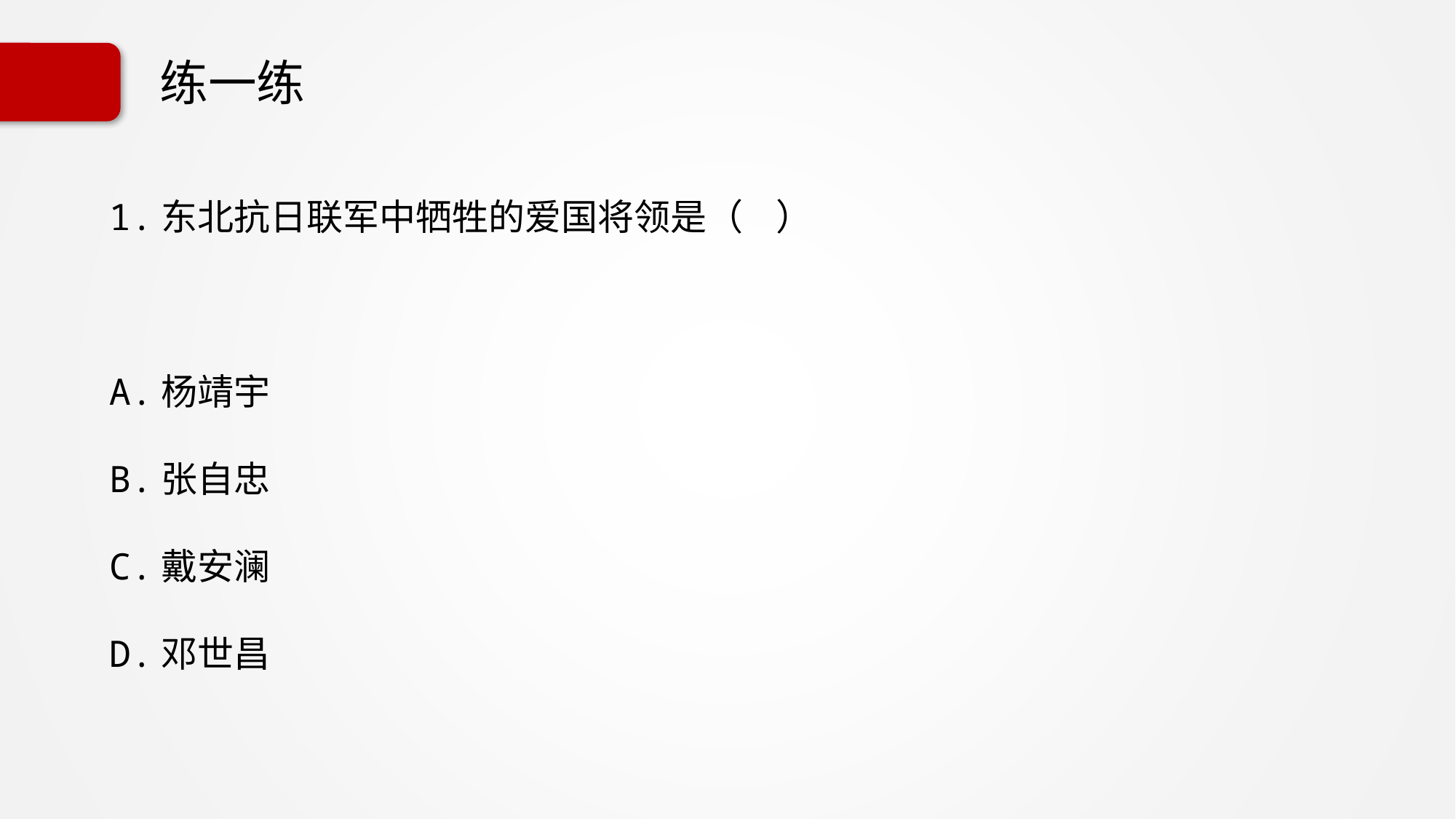

# 练一练
1.东北抗日联军中牺牲的爱国将领是（    ）

A.杨靖宇

B.张自忠

C.戴安澜

D.邓世昌